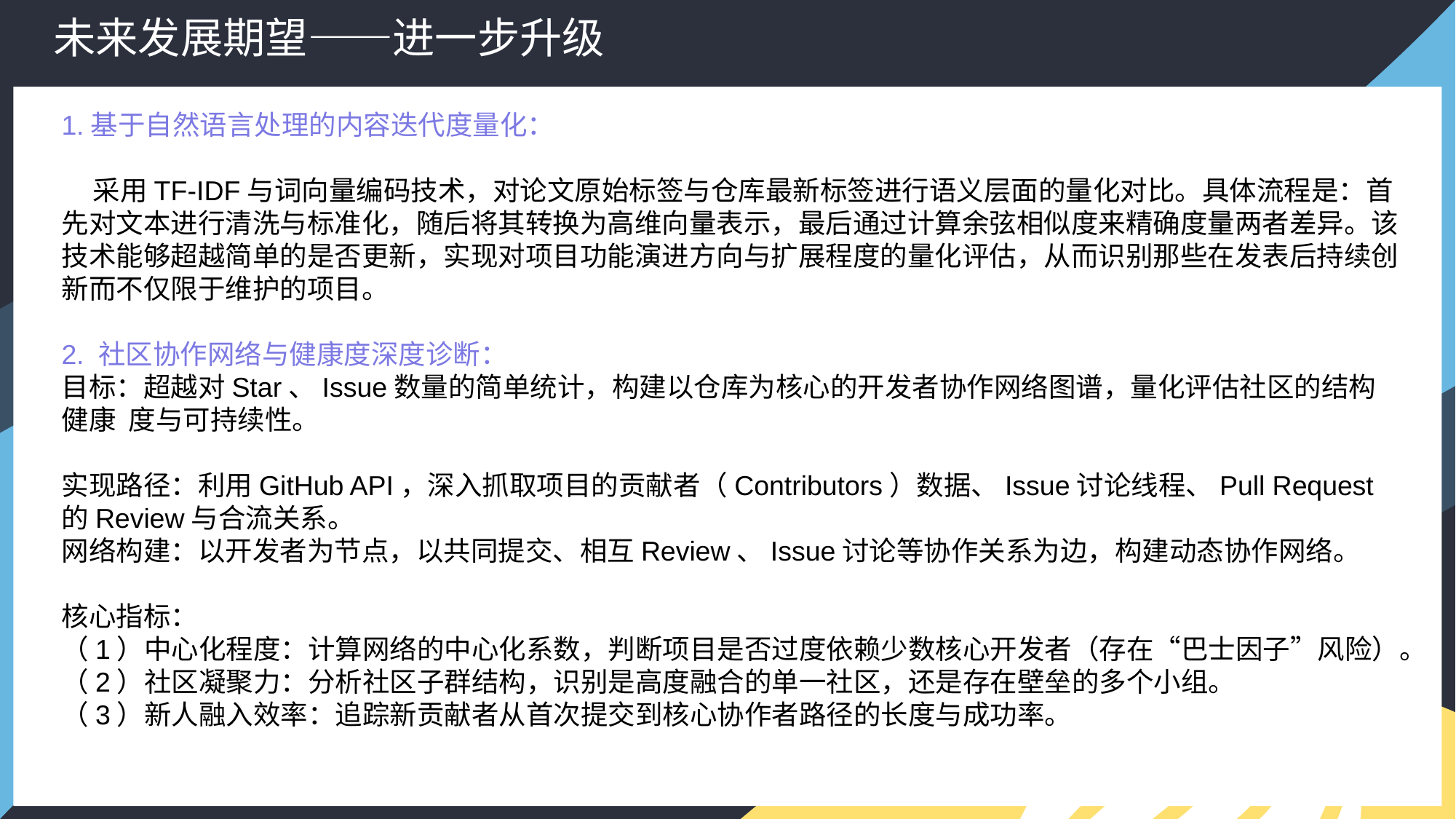

未来发展期望——进一步升级
1.基于自然语言处理的内容迭代度量化：

    采用TF-IDF与词向量编码技术，对论文原始标签与仓库最新标签进行语义层面的量化对比。具体流程是：首先对文本进行清洗与标准化，随后将其转换为高维向量表示，最后通过计算余弦相似度来精确度量两者差异。该技术能够超越简单的是否更新，实现对项目功能演进方向与扩展程度的量化评估，从而识别那些在发表后持续创新而不仅限于维护的项目。

2. 社区协作网络与健康度深度诊断：
目标：超越对Star、Issue数量的简单统计，构建以仓库为核心的开发者协作网络图谱，量化评估社区的结构健康  度与可持续性。

实现路径：利用GitHub API，深入抓取项目的贡献者（Contributors）数据、Issue讨论线程、Pull Request的Review与合流关系。
网络构建：以开发者为节点，以共同提交、相互Review、Issue讨论等协作关系为边，构建动态协作网络。

核心指标：
（1）中心化程度：计算网络的中心化系数，判断项目是否过度依赖少数核心开发者（存在“巴士因子”风险）。
（2）社区凝聚力：分析社区子群结构，识别是高度融合的单一社区，还是存在壁垒的多个小组。
（3）新人融入效率：追踪新贡献者从首次提交到核心协作者路径的长度与成功率。